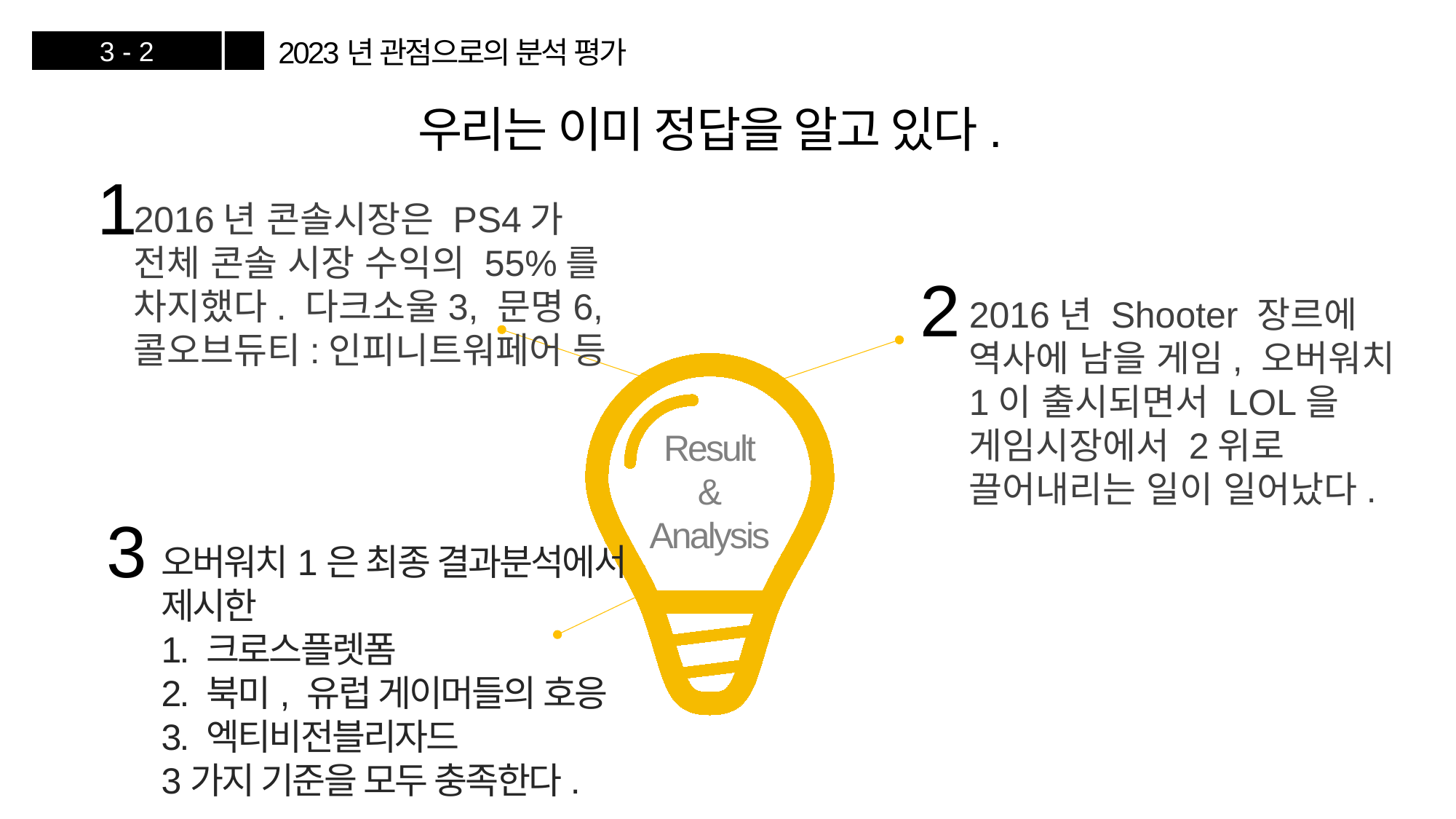

2023년 관점으로의 분석 평가
3 - 2

우리는 이미 정답을 알고 있다.
1
2016년 콘솔시장은 PS4가 전체 콘솔 시장 수익의 55%를 차지했다. 다크소울3, 문명6, 콜오브듀티:인피니트워페어 등
2
2016년 Shooter 장르에 역사에 남을 게임, 오버워치1이 출시되면서 LOL을 게임시장에서 2위로 끌어내리는 일이 일어났다.

Result
&
Analysis
3
오버워치1은 최종 결과분석에서 제시한
1. 크로스플렛폼
2. 북미, 유럽 게이머들의 호응
3. 엑티비전블리자드
3가지 기준을 모두 충족한다.